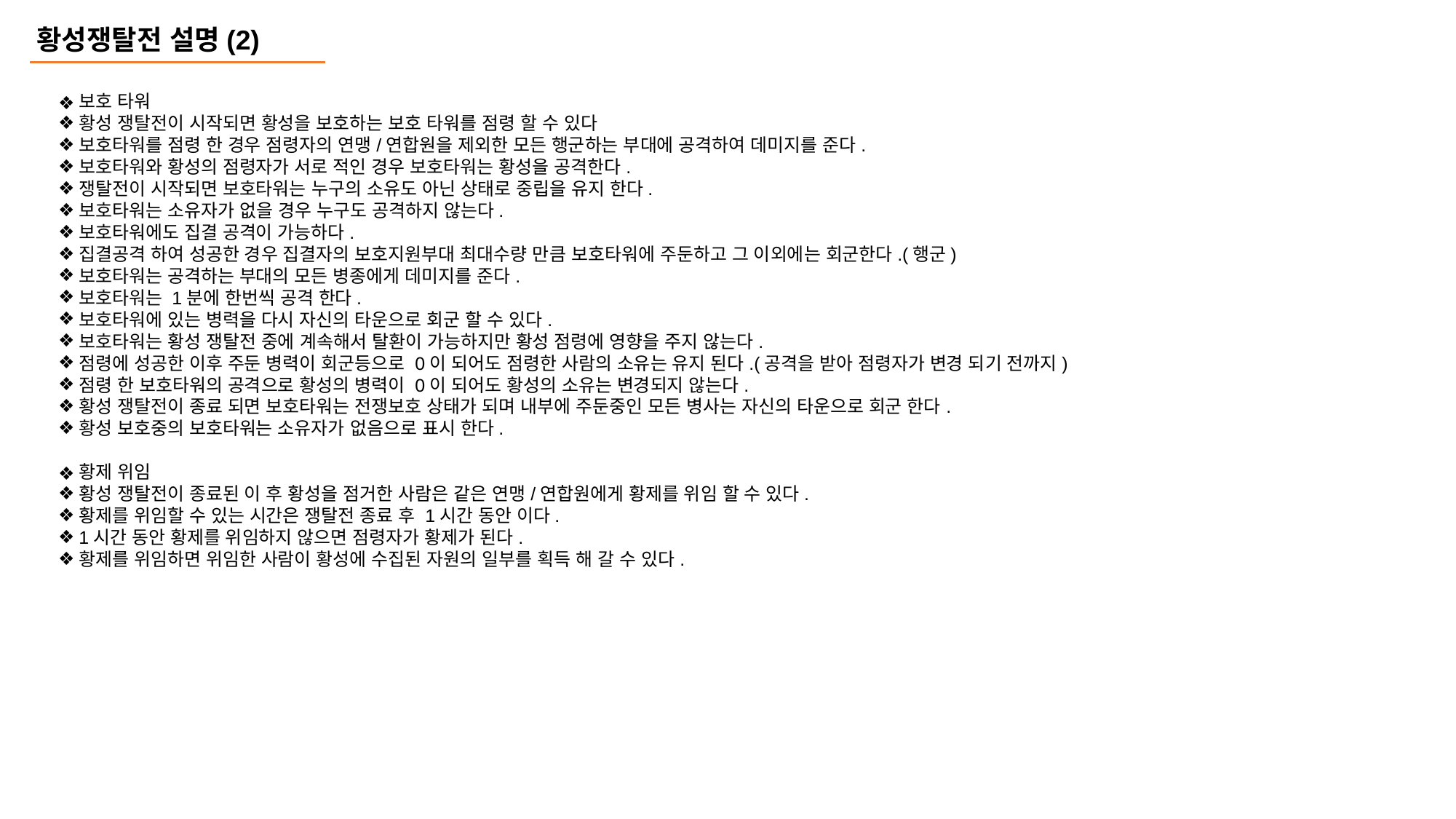

황성쟁탈전 설명(2)
보호 타워
황성 쟁탈전이 시작되면 황성을 보호하는 보호 타워를 점령 할 수 있다
보호타워를 점령 한 경우 점령자의 연맹/연합원을 제외한 모든 행군하는 부대에 공격하여 데미지를 준다.
보호타워와 황성의 점령자가 서로 적인 경우 보호타워는 황성을 공격한다.
쟁탈전이 시작되면 보호타워는 누구의 소유도 아닌 상태로 중립을 유지 한다.
보호타워는 소유자가 없을 경우 누구도 공격하지 않는다.
보호타워에도 집결 공격이 가능하다.
집결공격 하여 성공한 경우 집결자의 보호지원부대 최대수량 만큼 보호타워에 주둔하고 그 이외에는 회군한다.(행군)
보호타워는 공격하는 부대의 모든 병종에게 데미지를 준다.
보호타워는 1분에 한번씩 공격 한다.
보호타워에 있는 병력을 다시 자신의 타운으로 회군 할 수 있다.
보호타워는 황성 쟁탈전 중에 계속해서 탈환이 가능하지만 황성 점령에 영향을 주지 않는다.
점령에 성공한 이후 주둔 병력이 회군등으로 0이 되어도 점령한 사람의 소유는 유지 된다.(공격을 받아 점령자가 변경 되기 전까지)
점령 한 보호타워의 공격으로 황성의 병력이 0이 되어도 황성의 소유는 변경되지 않는다.
황성 쟁탈전이 종료 되면 보호타워는 전쟁보호 상태가 되며 내부에 주둔중인 모든 병사는 자신의 타운으로 회군 한다.
황성 보호중의 보호타워는 소유자가 없음으로 표시 한다.

황제 위임
황성 쟁탈전이 종료된 이 후 황성을 점거한 사람은 같은 연맹/연합원에게 황제를 위임 할 수 있다.
황제를 위임할 수 있는 시간은 쟁탈전 종료 후 1시간 동안 이다.
1시간 동안 황제를 위임하지 않으면 점령자가 황제가 된다.
황제를 위임하면 위임한 사람이 황성에 수집된 자원의 일부를 획득 해 갈 수 있다.